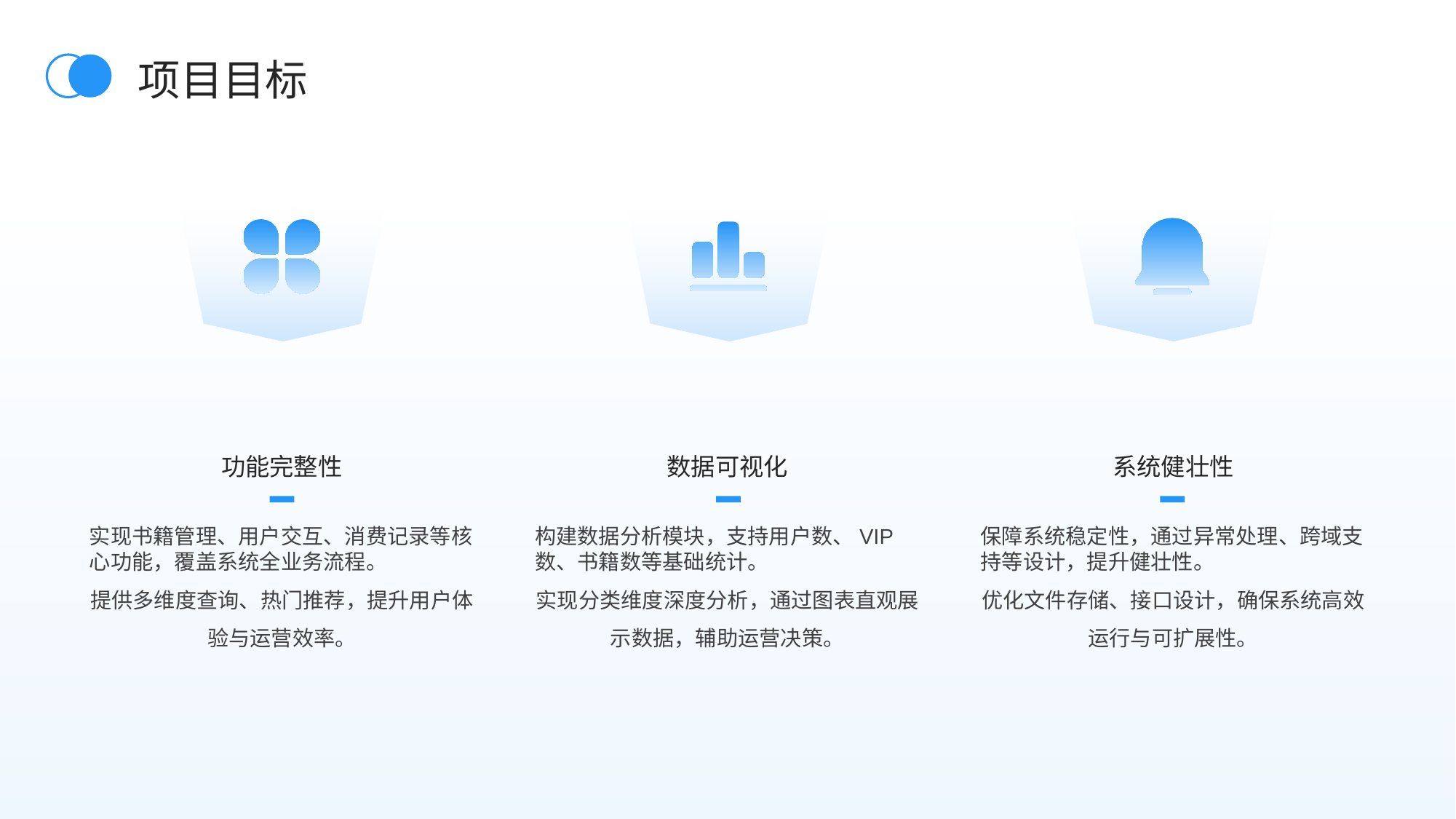

项目目标

功能完整性
数据可视化
系统健壮性

实现书籍管理、用户交互、消费记录等核心功能，覆盖系统全业务流程。
提供多维度查询、热门推荐，提升用户体验与运营效率。
构建数据分析模块，支持用户数、VIP数、书籍数等基础统计。
实现分类维度深度分析，通过图表直观展示数据，辅助运营决策。
保障系统稳定性，通过异常处理、跨域支持等设计，提升健壮性。
优化文件存储、接口设计，确保系统高效运行与可扩展性。